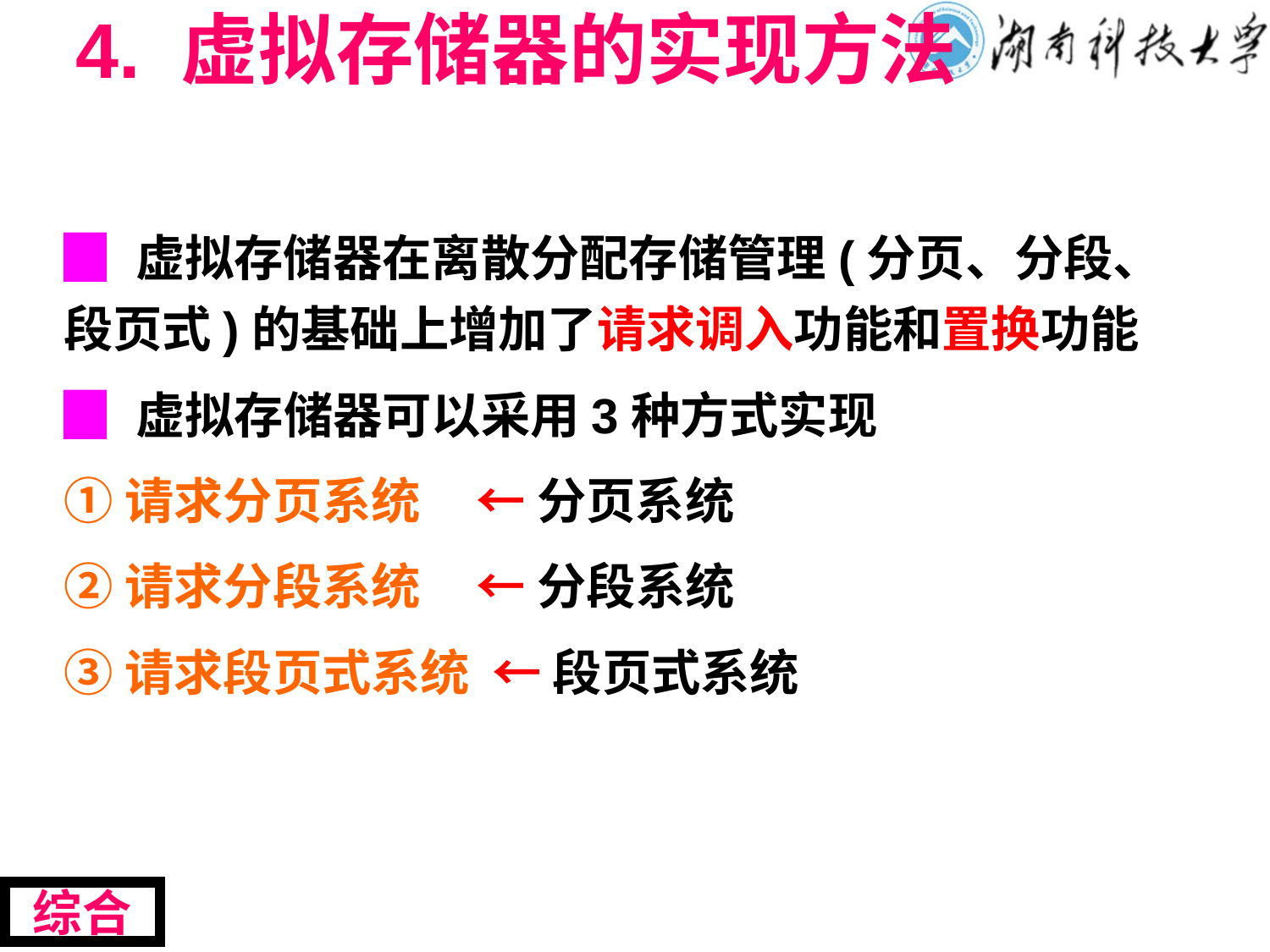

# 4. 虚拟存储器的实现方法
▉ 虚拟存储器在离散分配存储管理(分页、分段、段页式)的基础上增加了请求调入功能和置换功能
▉ 虚拟存储器可以采用3种方式实现
①请求分页系统     ← 分页系统
②请求分段系统     ← 分段系统
③请求段页式系统  ← 段页式系统
综合